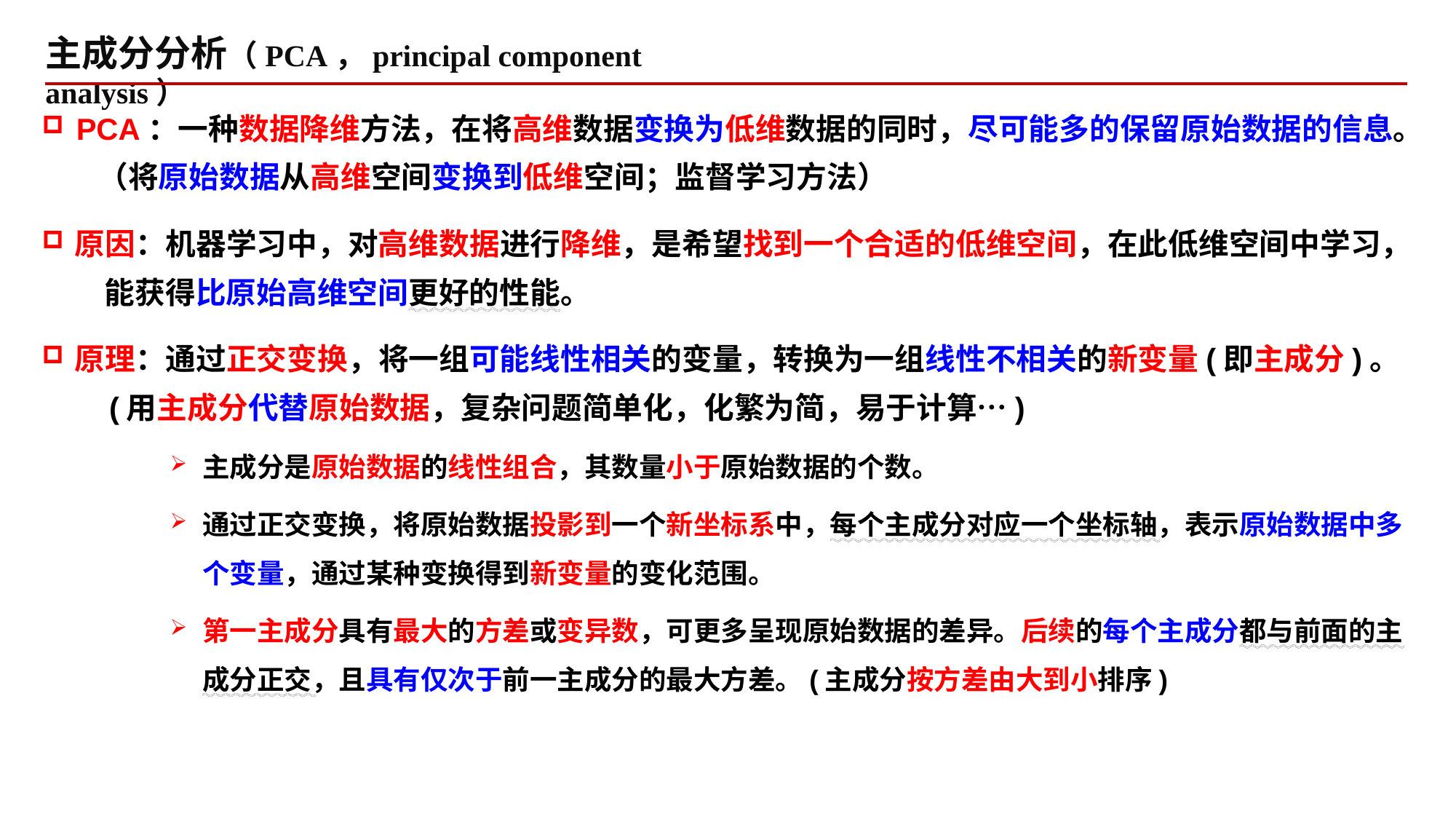

主成分分析（PCA，principal component analysis）
PCA：一种数据降维方法，在将高维数据变换为低维数据的同时，尽可能多的保留原始数据的信息。
       （将原始数据从高维空间变换到低维空间；监督学习方法）
原因：机器学习中，对高维数据进行降维，是希望找到一个合适的低维空间，在此低维空间中学习，
        能获得比原始高维空间更好的性能。
原理：通过正交变换，将一组可能线性相关的变量，转换为一组线性不相关的新变量(即主成分‌)。
        (用主成分代替原始数据，复杂问题简单化，化繁为简，易于计算…)
主成分是原始数据的线性组合，其数量小于原始数据的个数。
通过正交变换，将原始数据投影到一个新坐标系中，每个主成分对应一个坐标轴，表示原始数据中多个变量，通过某种变换得到新变量的变化范围。
第一主成分具有最大的方差或变异数，可更多呈现原始数据的差异。后续的每个主成分都与前面的主成分正交，且具有仅次于前一主成分的最大方差‌。(主成分按方差由大到小排序)